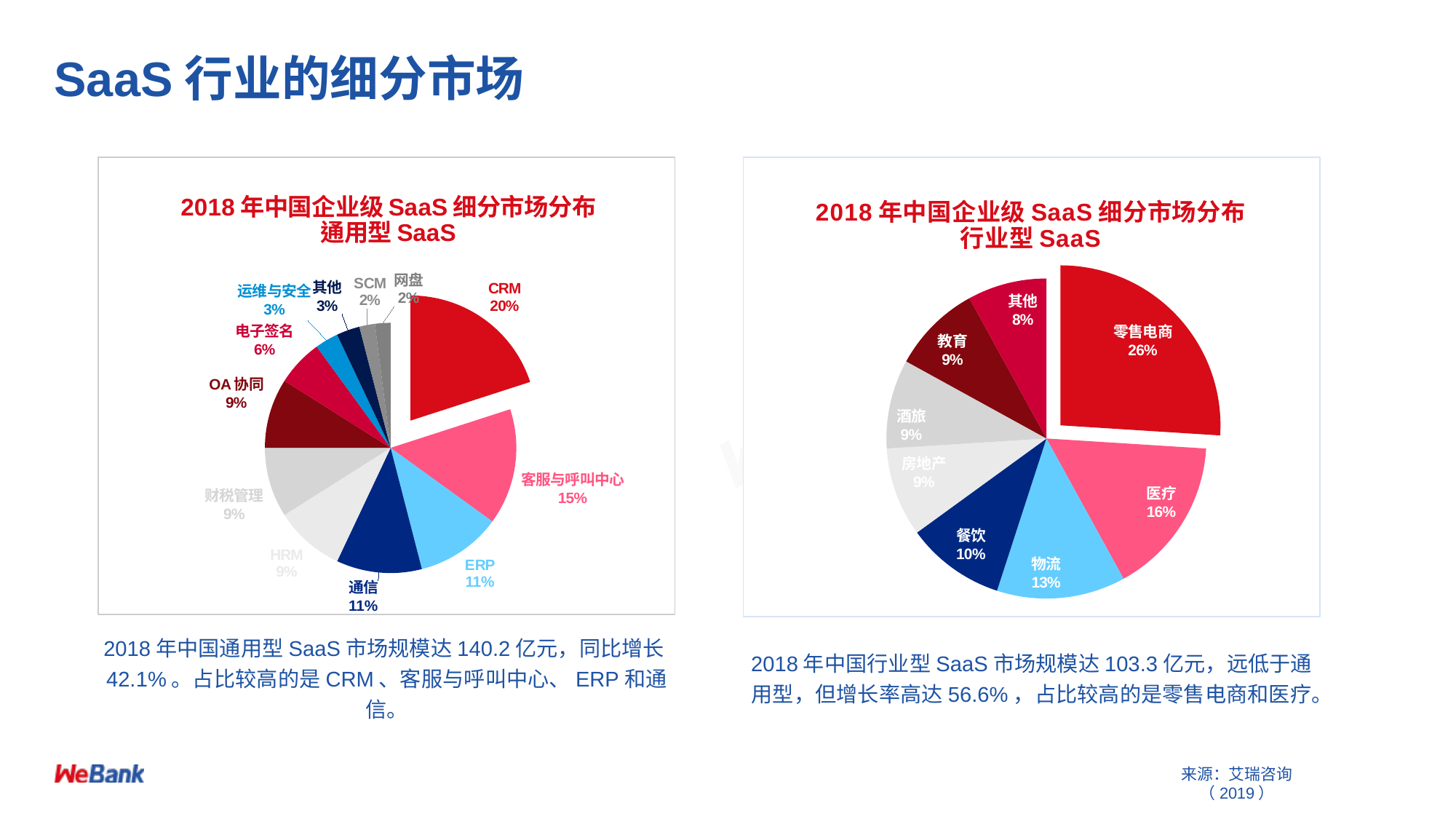

# SaaS行业的细分市场

### Chart: 2018年中国企业级SaaS细分市场分布
通用型SaaS

| Category | 占比 |
|---|---|
| CRM | 0.2 |
| 客服与呼叫中心 | 0.15 |
| ERP | 0.11 |
| 通信 | 0.11 |
| HRM | 0.09 |
| 财税管理 | 0.09 |
| OA协同 | 0.09 |
| 电子签名 | 0.06 |
| 运维与安全 | 0.03 |
| 其他 | 0.03 |
| SCM | 0.02 |
| 网盘 | 0.02 |

### Chart: 2018年中国企业级SaaS细分市场分布
行业型SaaS

| Category | 占比 |
|---|---|
| 零售电商 | 0.26 |
| 医疗 | 0.16 |
| 物流 | 0.13 |
| 餐饮 | 0.1 |
| 房地产 | 0.09 |
| 酒旅 | 0.09 |
| 教育 | 0.09 |
| 其他 | 0.08 |
2018年中国通用型SaaS市场规模达140.2亿元，同比增长42.1%。占比较高的是CRM、客服与呼叫中心、ERP和通信。
2018年中国行业型SaaS市场规模达103.3亿元，远低于通用型，但增长率高达56.6%，占比较高的是零售电商和医疗。
来源：艾瑞咨询（2019）
9